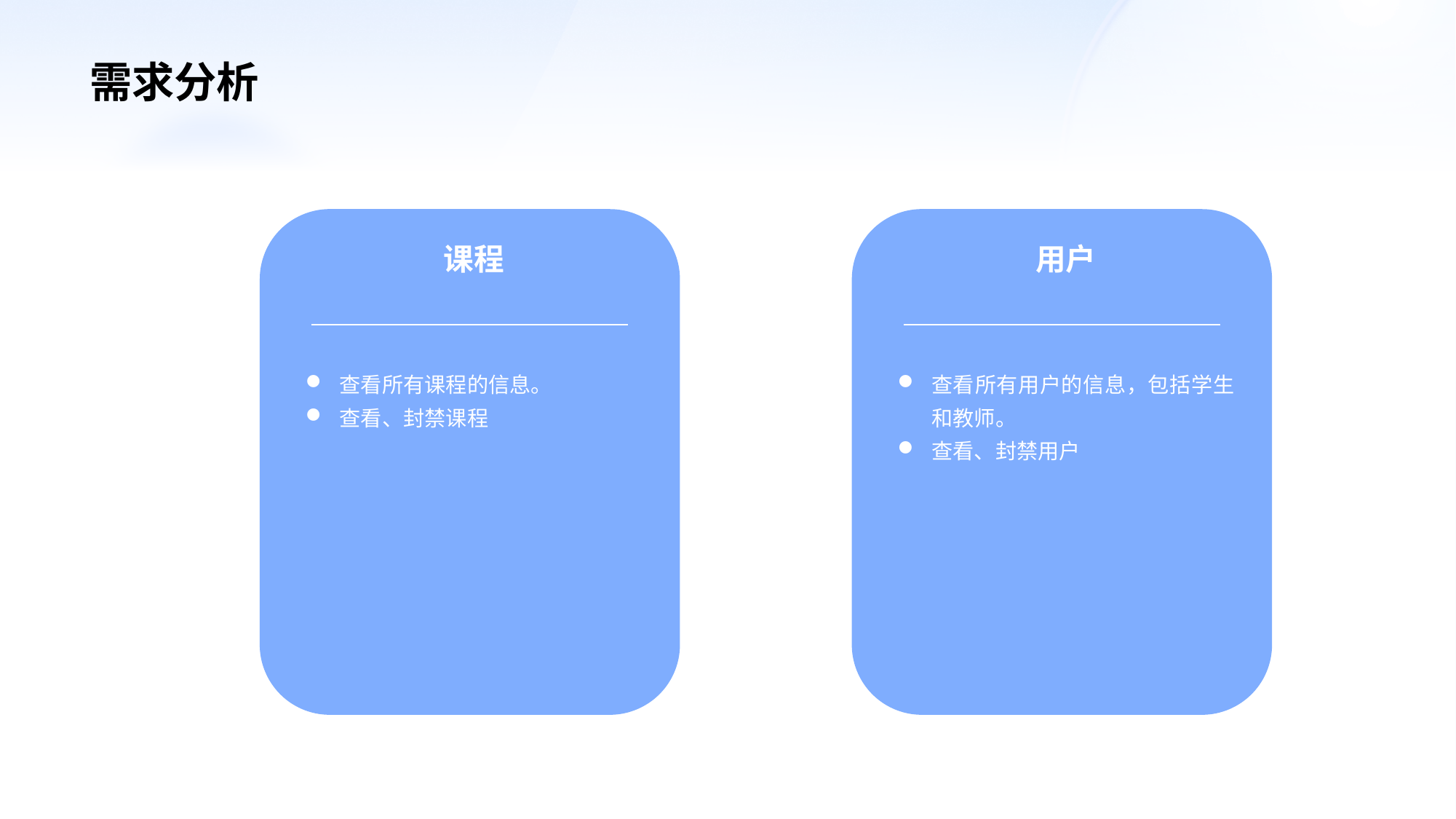

需求分析

课程
查看所有课程的信息。
查看、封禁课程

用户
查看所有用户的信息，包括学生和教师。
查看、封禁用户